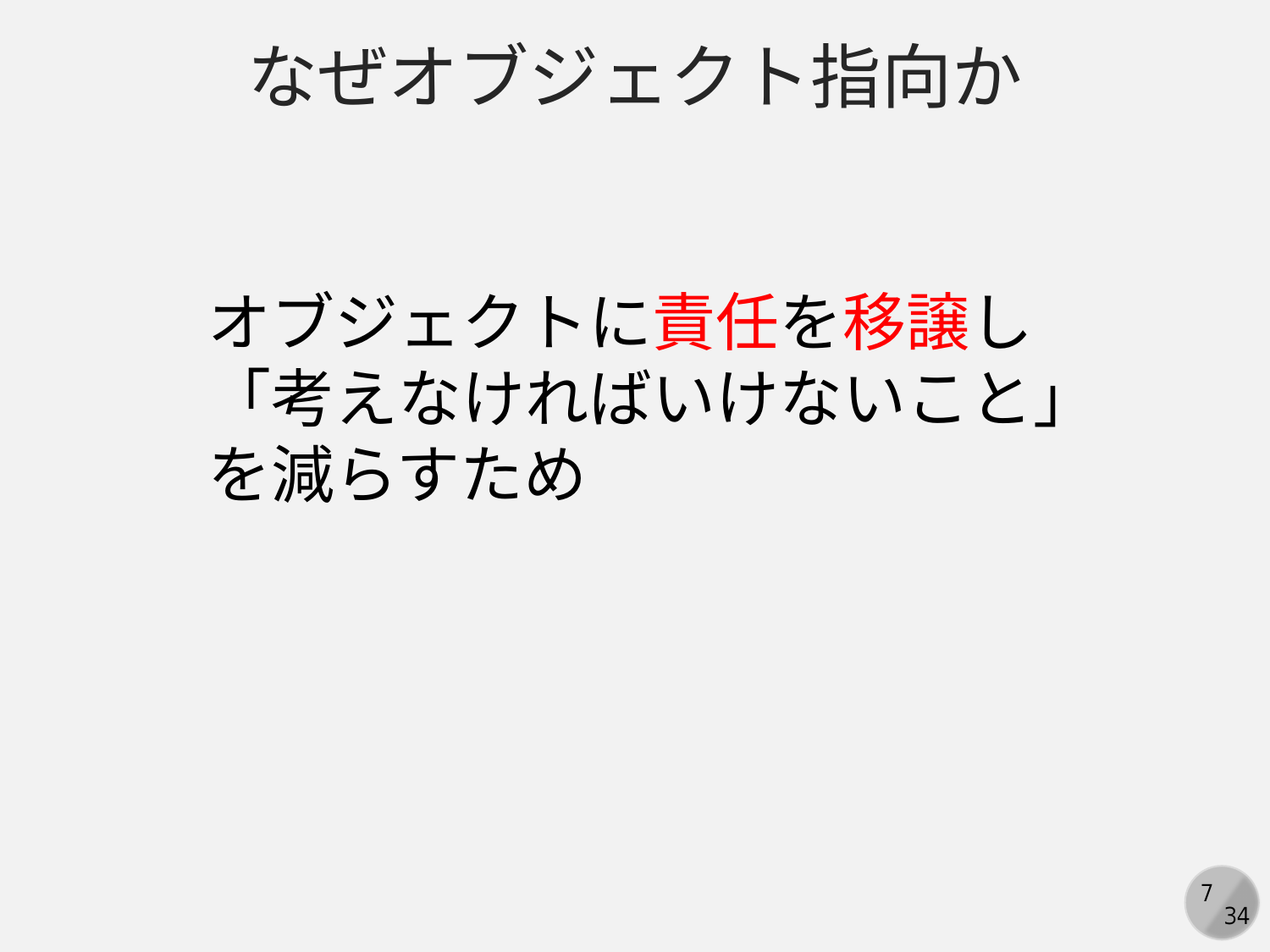

なぜオブジェクト指向か
オブジェクトに責任を移譲し
「考えなければいけないこと」
を減らすため